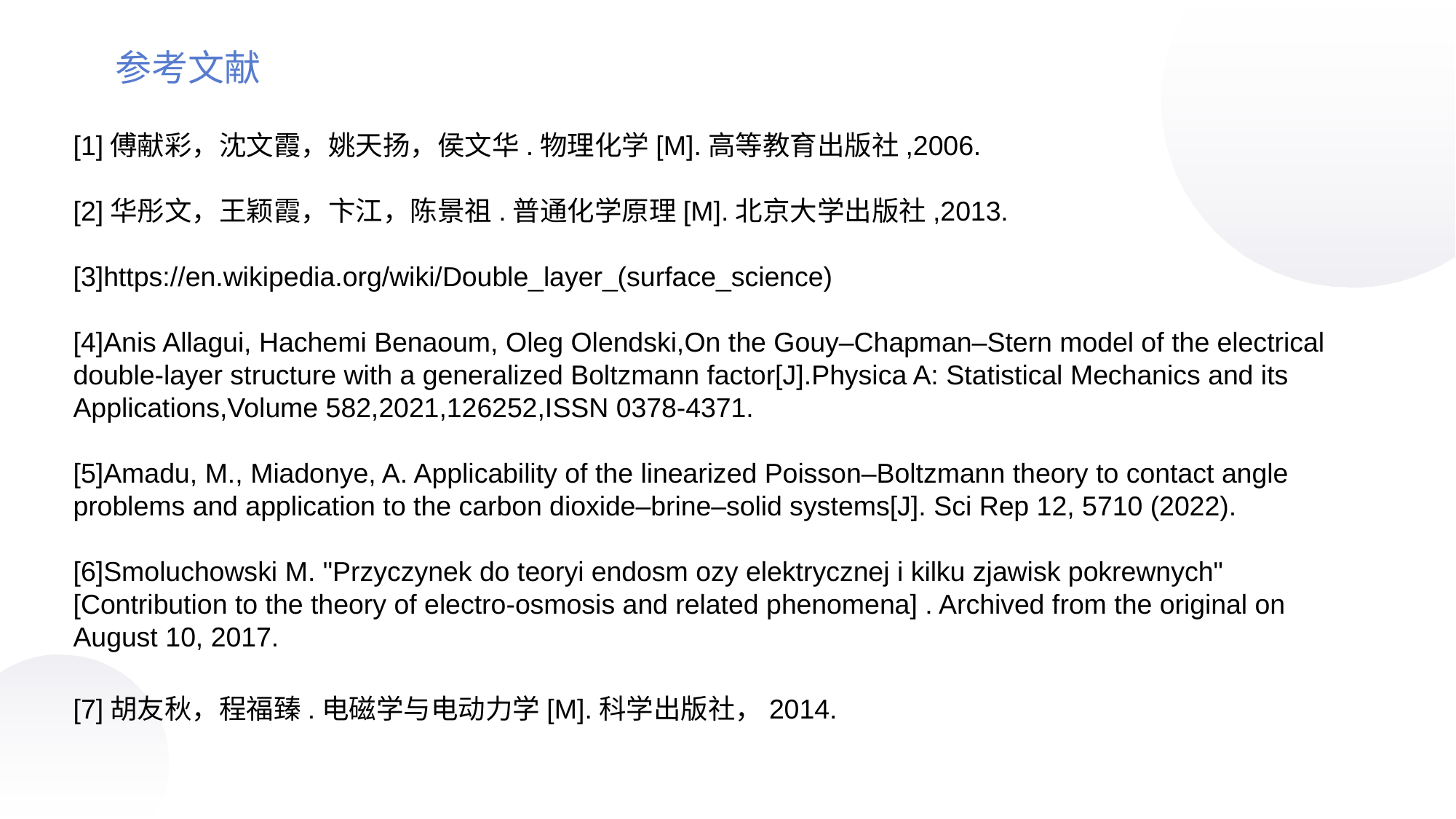

参考文献
[1]傅献彩，沈文霞，姚天扬，侯文华.物理化学[M].高等教育出版社,2006.

[2]华彤文，王颖霞，卞江，陈景祖.普通化学原理[M].北京大学出版社,2013.

[3]https://en.wikipedia.org/wiki/Double_layer_(surface_science)

[4]Anis Allagui, Hachemi Benaoum, Oleg Olendski,On the Gouy–Chapman–Stern model of the electrical double-layer structure with a generalized Boltzmann factor[J].Physica A: Statistical Mechanics and its Applications,Volume 582,2021,126252,ISSN 0378-4371.

[5]Amadu, M., Miadonye, A. Applicability of the linearized Poisson–Boltzmann theory to contact angle problems and application to the carbon dioxide–brine–solid systems[J]. Sci Rep 12, 5710 (2022).

[6]Smoluchowski M. "Przyczynek do teoryi endosm ozy elektrycznej i kilku zjawisk pokrewnych" [Contribution to the theory of electro-osmosis and related phenomena] . Archived from the original on August 10, 2017.

[7]胡友秋，程福臻.电磁学与电动力学[M].科学出版社，2014.